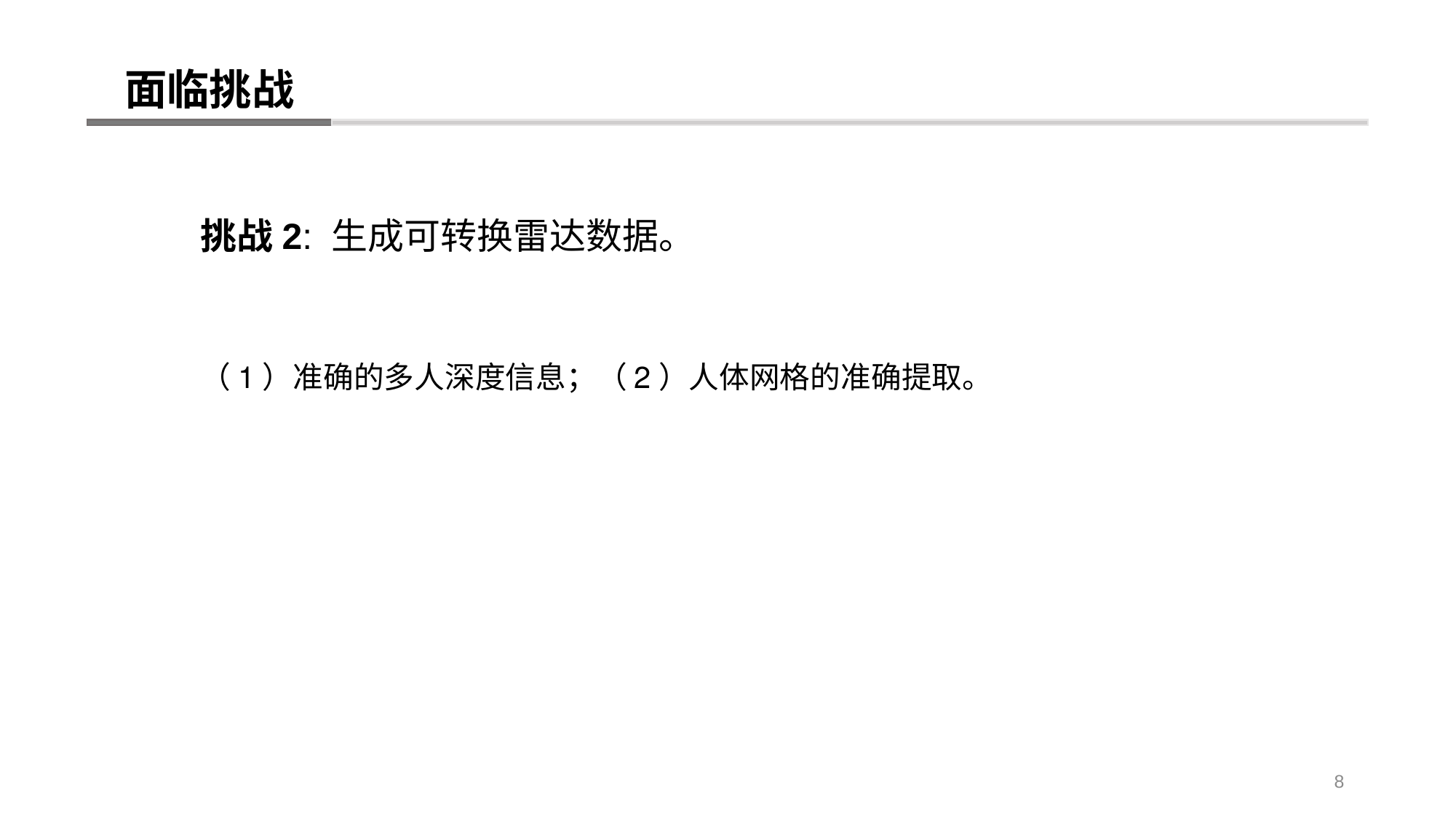

面临挑战

挑战2: 生成可转换雷达数据。

（1）准确的多人深度信息；（2）人体网格的准确提取。

8